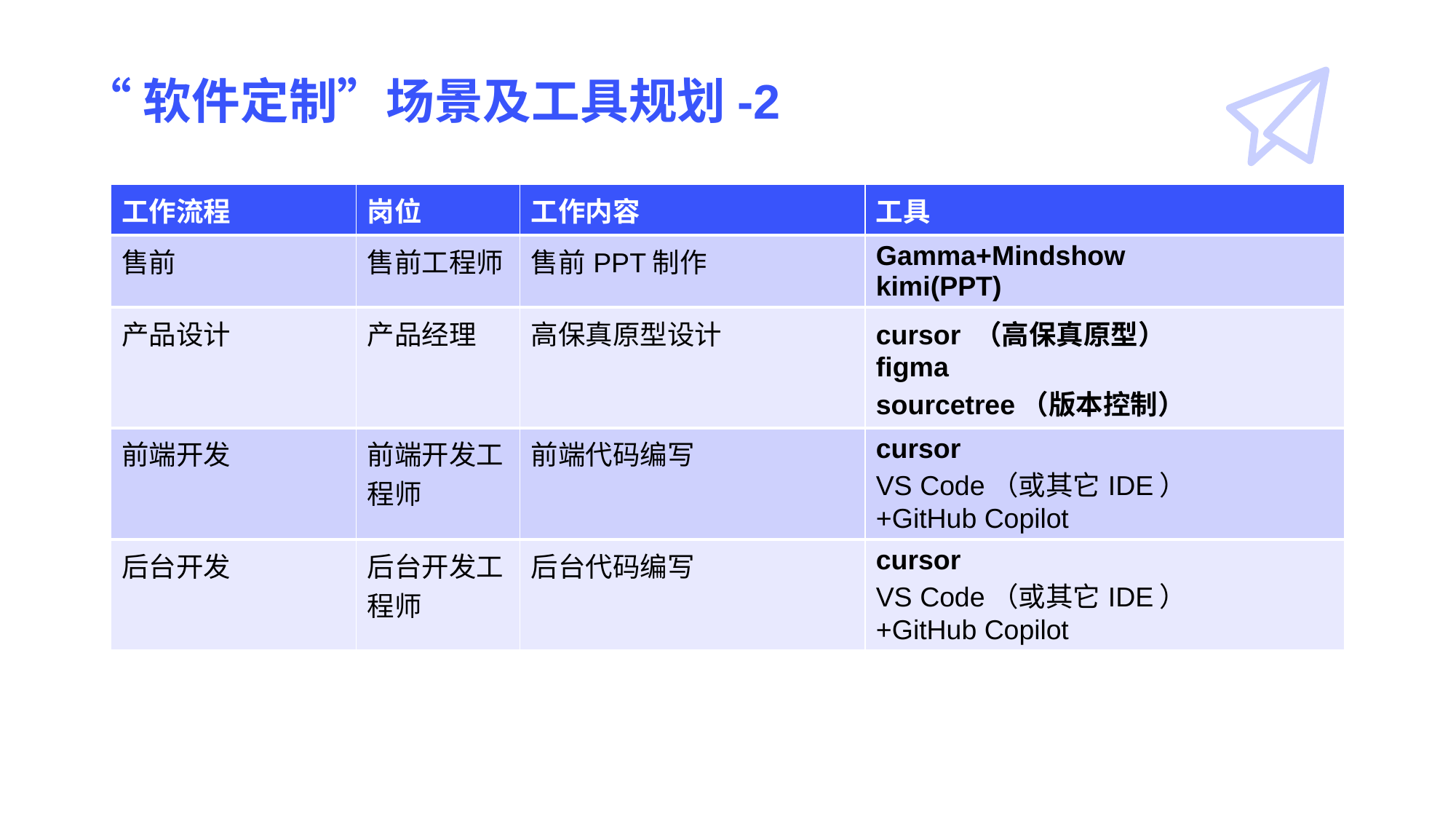

# “软件定制”场景及工具规划-2
| 工作流程 | 岗位 | 工作内容 | 工具 |
| --- | --- | --- | --- |
| 售前 | 售前工程师 | 售前PPT制作 | Gamma+Mindshow kimi(PPT) |
| 产品设计 | 产品经理 | 高保真原型设计 | cursor （高保真原型） figma sourcetree（版本控制） |
| 前端开发 | 前端开发工程师 | 前端代码编写 | cursor  VS Code（或其它IDE）+GitHub Copilot |
| 后台开发 | 后台开发工程师 | 后台代码编写 | cursor  VS Code（或其它IDE）+GitHub Copilot |